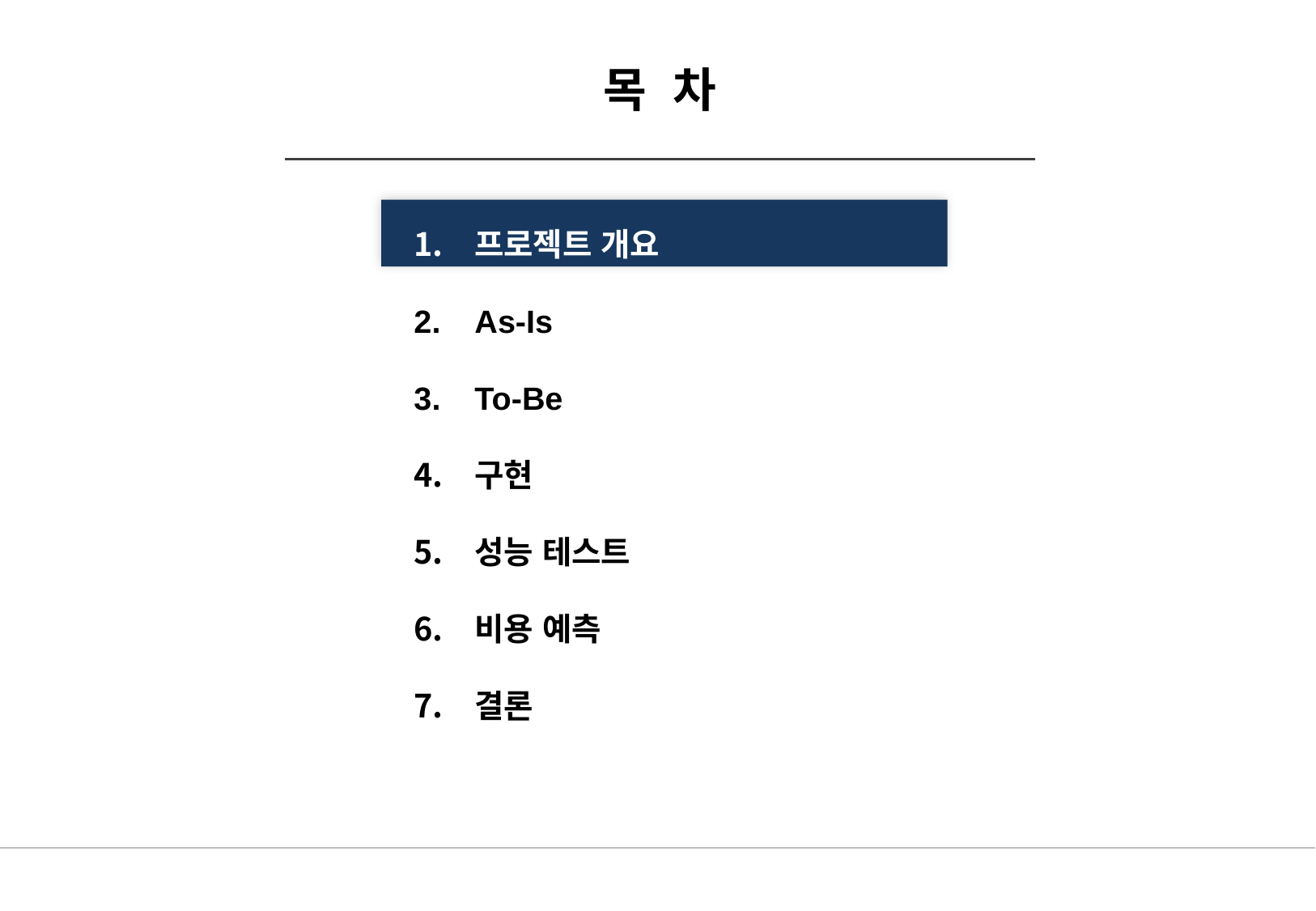

목  차
프로젝트 개요
As-Is
To-Be
구현
성능 테스트
비용 예측
결론